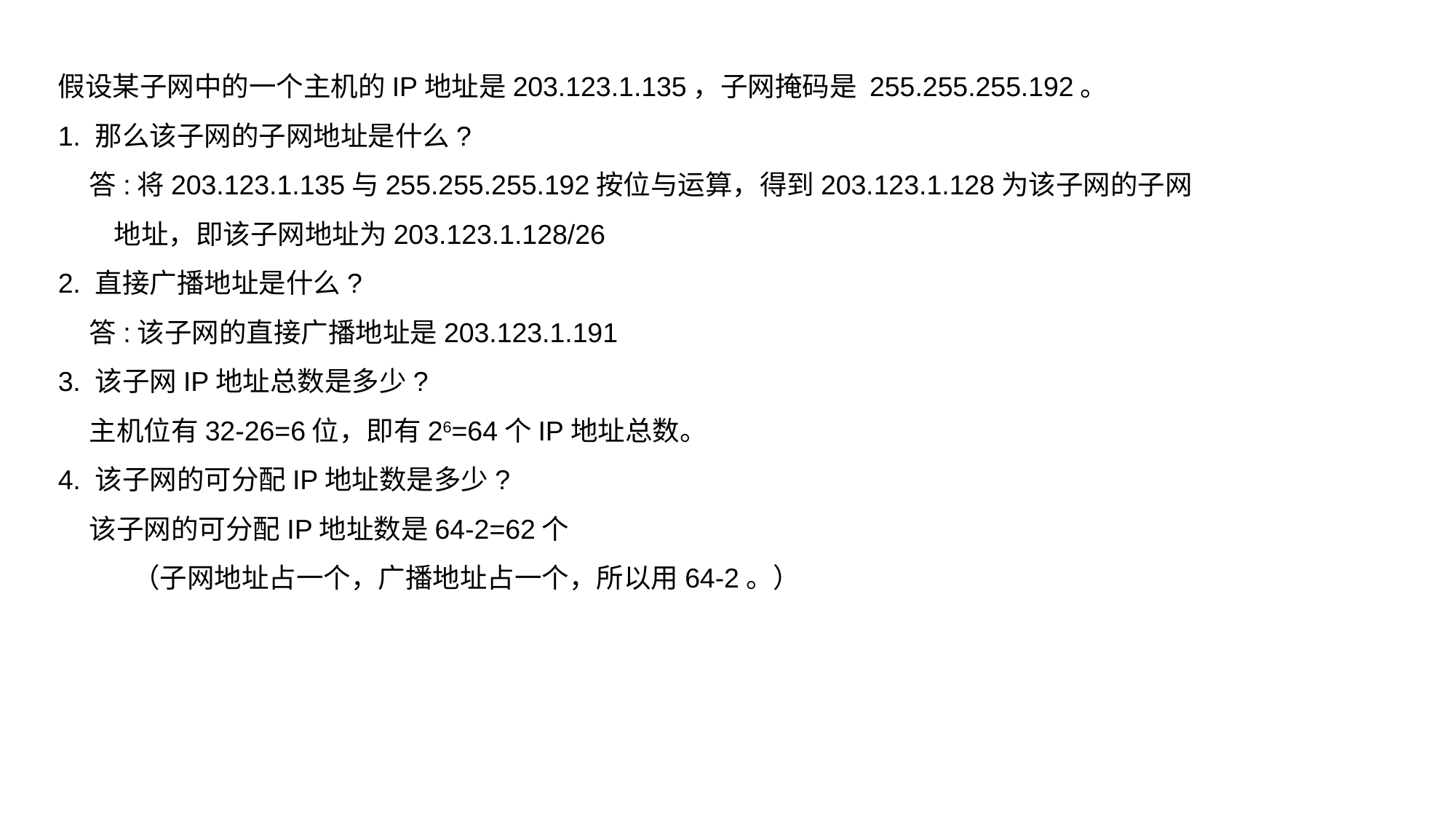

假设某子网中的一个主机的IP地址是203.123.1.135，子网掩码是 255.255.255.192。
1. 那么该子网的子网地址是什么?
    答:将203.123.1.135与255.255.255.192按位与运算，得到203.123.1.128为该子网的子网
        地址，即该子网地址为203.123.1.128/26
2. 直接广播地址是什么?
    答:该子网的直接广播地址是203.123.1.191
3. 该子网IP地址总数是多少?
    主机位有32-26=6位，即有26=64个IP地址总数。
4. 该子网的可分配IP地址数是多少?
    该子网的可分配IP地址数是64-2=62个
           （子网地址占一个，广播地址占一个，所以用64-2。）